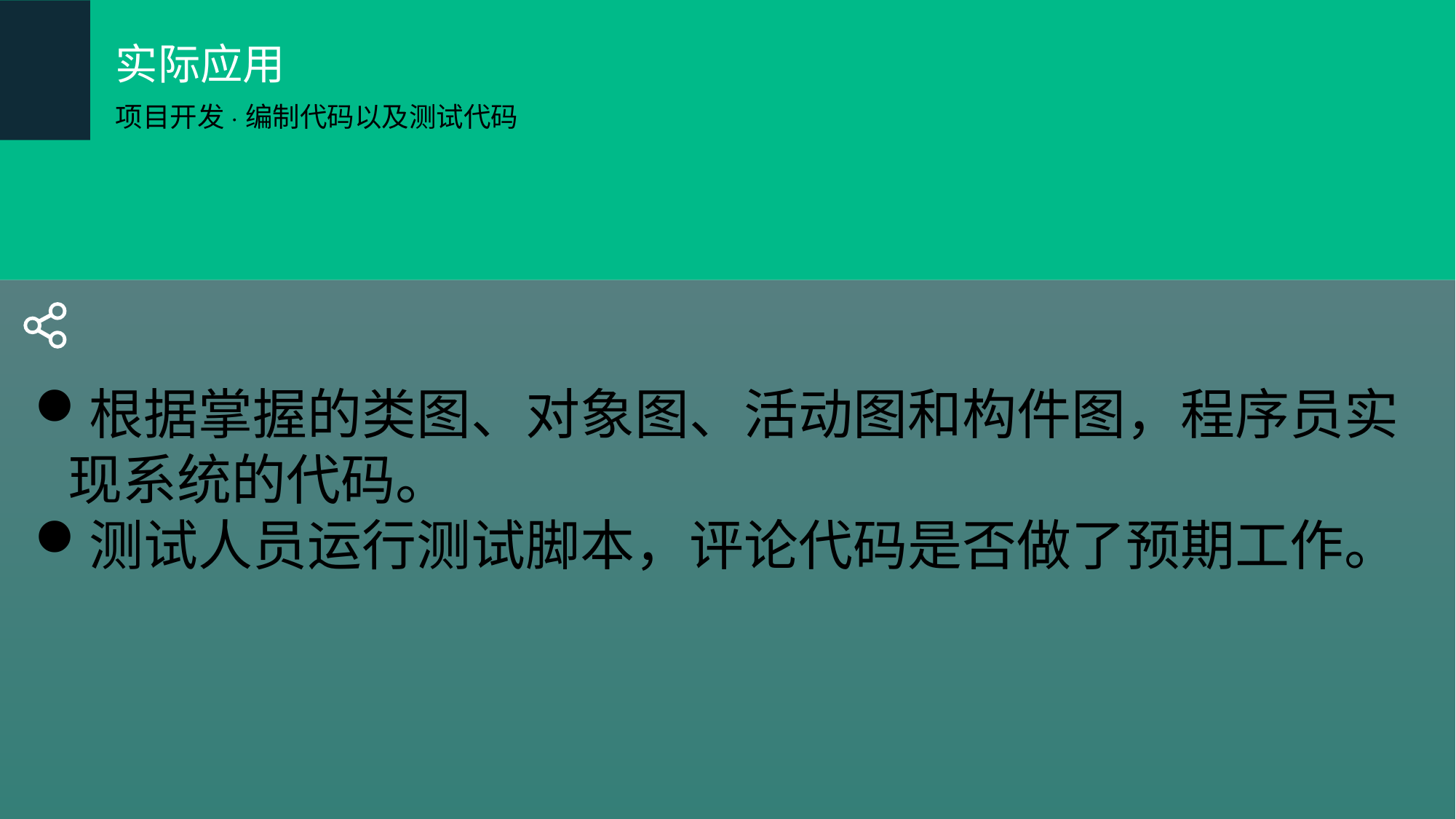

实际应用
项目开发·编制代码以及测试代码

根据掌握的类图、对象图、活动图和构件图，程序员实现系统的代码。
测试人员运行测试脚本，评论代码是否做了预期工作。